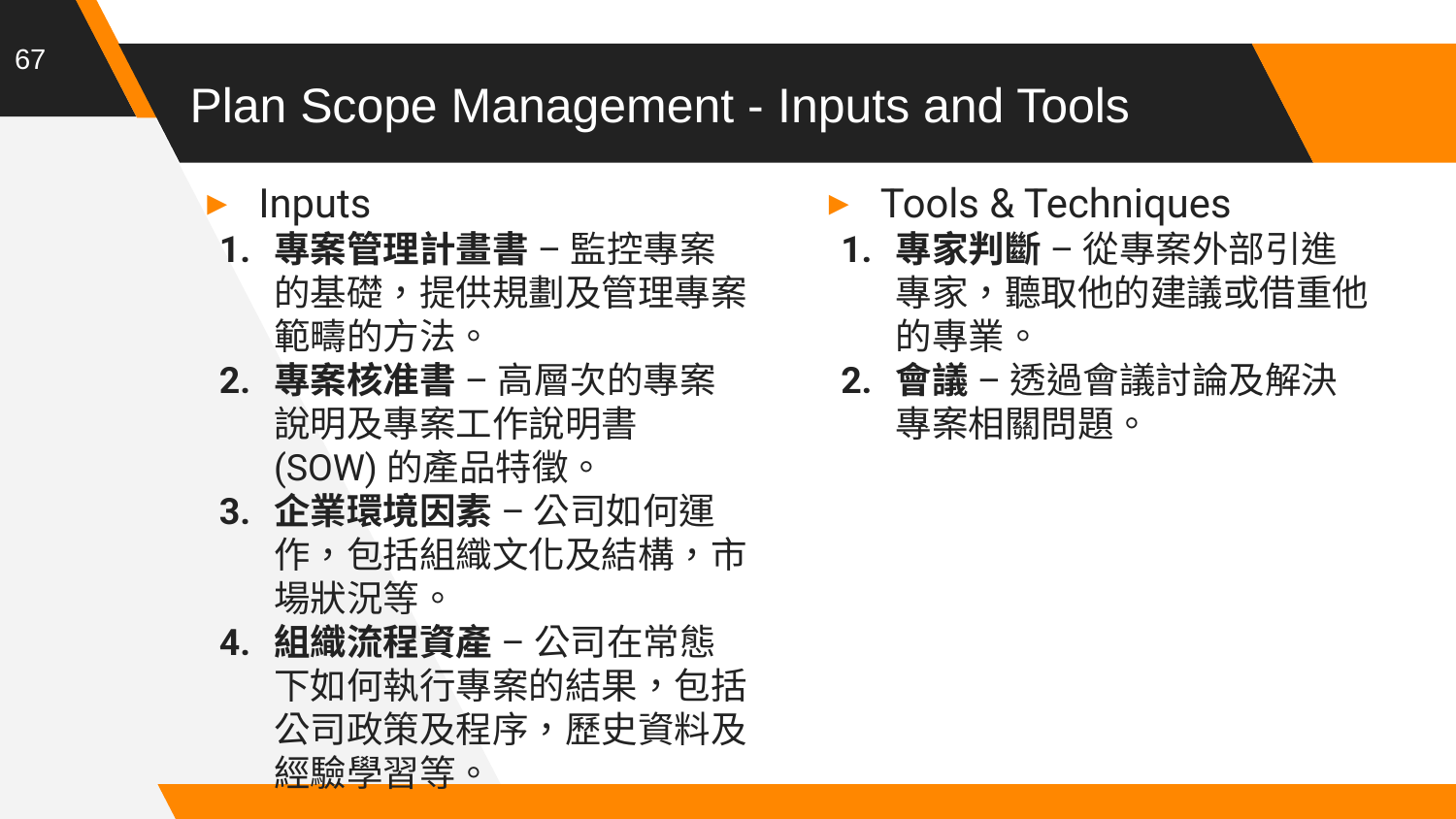

67
# Plan Scope Management - Inputs and Tools
Inputs
專案管理計畫書 – 監控專案的基礎，提供規劃及管理專案範疇的方法。
專案核准書 – 高層次的專案說明及專案工作說明書(SOW)的產品特徵。
企業環境因素 – 公司如何運作，包括組織文化及結構，市場狀況等。
組織流程資產 – 公司在常態下如何執行專案的結果，包括公司政策及程序，歷史資料及經驗學習等。
Tools & Techniques
專家判斷 – 從專案外部引進專家，聽取他的建議或借重他的專業。
會議 – 透過會議討論及解決專案相關問題。